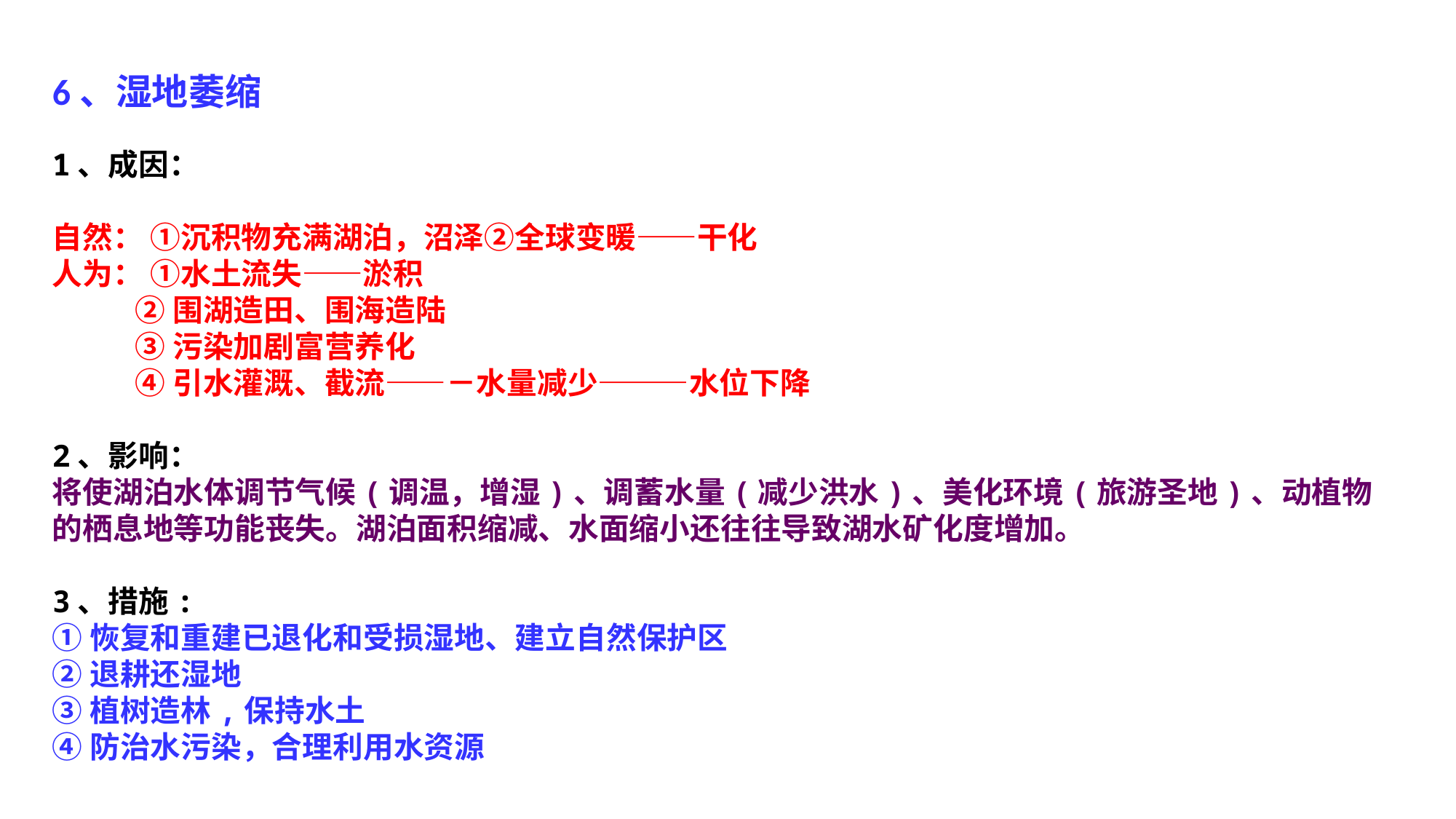

6、湿地萎缩

1、成因：

自然： ①沉积物充满湖泊，沼泽②全球变暖――干化
人为： ①水土流失――淤积
            ②围湖造田、围海造陆
            ③污染加剧富营养化
            ④引水灌溉、截流――－水量减少―――水位下降

2、影响：
将使湖泊水体调节气候(调温，增湿)、调蓄水量(减少洪水)、美化环境(旅游圣地)、动植物的栖息地等功能丧失。湖泊面积缩减、水面缩小还往往导致湖水矿化度增加。

3、措施:
①恢复和重建已退化和受损湿地、建立自然保护区
②退耕还湿地
③植树造林,保持水土
④防治水污染，合理利用水资源